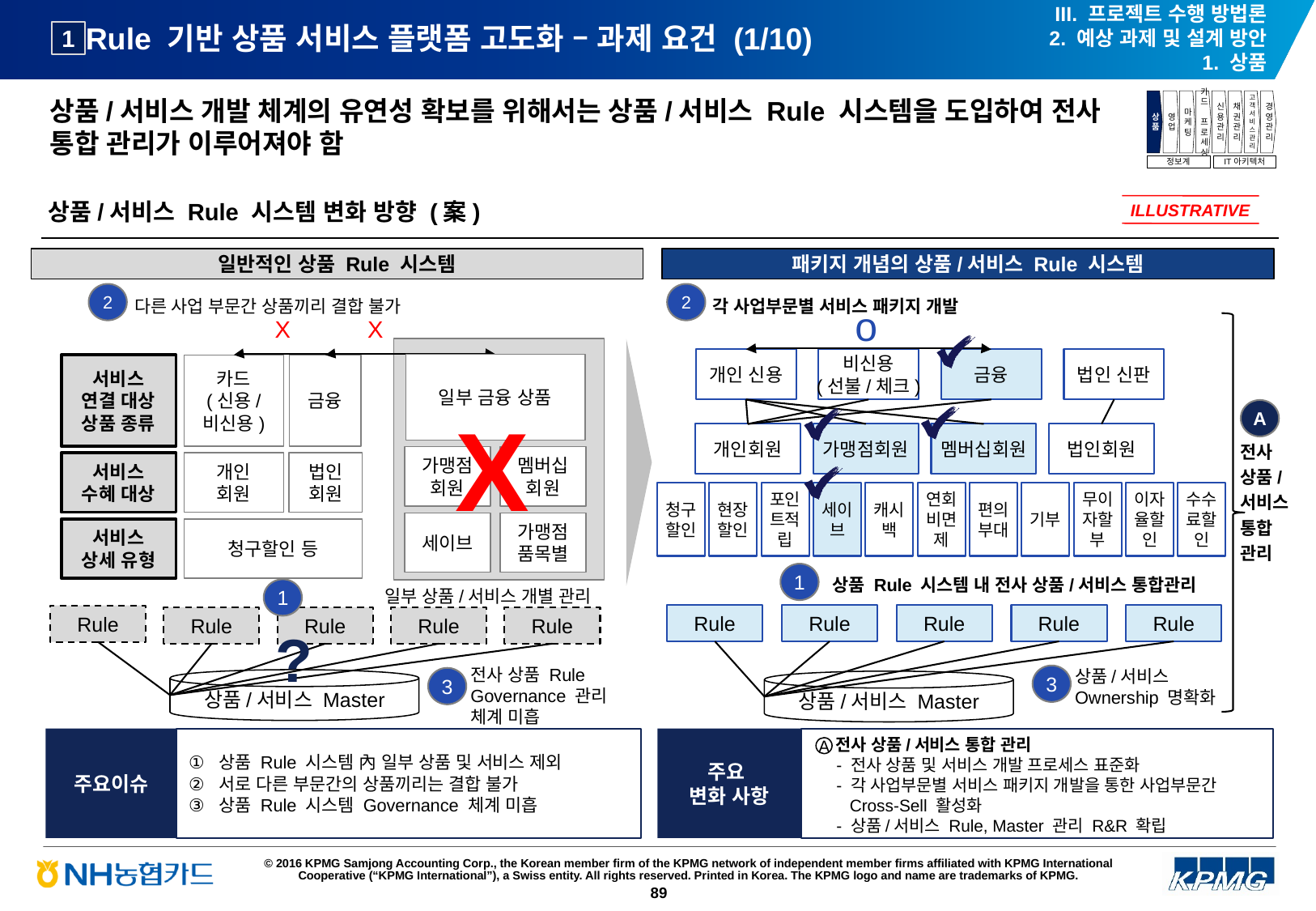

III. 프로젝트 수행 방법론
2. 예상 과제 및 설계 방안
1. 상품
# Rule 기반 상품 서비스 플랫폼 고도화 – 과제 요건 (1/10)
1
상품/서비스 개발 체계의 유연성 확보를 위해서는 상품/서비스 Rule 시스템을 도입하여 전사 통합 관리가 이루어져야 함
상품
영업
마케팅
카드
프로세싱
신용관리
채권관리
고객서비스관리
경영관리
정보계
IT아키텍처
상품/서비스 Rule 시스템 변화 방향 (案)
ILLUSTRATIVE
일반적인 상품 Rule 시스템
패키지 개념의 상품/서비스 Rule 시스템

2
2
다른 사업 부문간 상품끼리 결합 불가
각 사업부문별 서비스 패키지 개발
o
X
X

개인 신용
비신용
(선불/체크)
금융
법인 신판
일부 금융 상품
서비스
연결 대상
상품 종류
카드
(신용/
비신용)
금융
X
A

개인회원
가맹점회원
멤버십회원
법인회원
전사
상품/
서비스
통합
관리
가맹점
회원
멤버십
회원

서비스
수혜 대상
개인
회원
법인
회원

청구
할인
현장
할인
포인
트적
립
세이
브
캐시
백
연회
비면
제
편의
부대
기부
무이
자할
부
이자
율할
인
수수
료할
인
세이브
가맹점
품목별
서비스
상세 유형
청구할인 등
상품 Rule 시스템 내 전사 상품/서비스 통합관리
1
일부 상품/서비스 개별 관리
1
Rule
Rule
Rule
Rule
Rule
Rule
Rule
Rule
Rule
Rule
?
전사 상품 Rule
Governance 관리
체계 미흡
상품/서비스
Ownership 명확화
3
3
상품/서비스 Master
상품/서비스 Master
주요이슈
상품 Rule 시스템 內 일부 상품 및 서비스 제외
서로 다른 부문간의 상품끼리는 결합 불가
상품 Rule 시스템 Governance 체계 미흡
주요
변화 사항
    전사 상품/서비스 통합 관리
     - 전사 상품 및 서비스 개발 프로세스 표준화
     - 각 사업부문별 서비스 패키지 개발을 통한 사업부문간
       Cross-Sell 활성화
     - 상품/서비스 Rule, Master 관리 R&R 확립
A